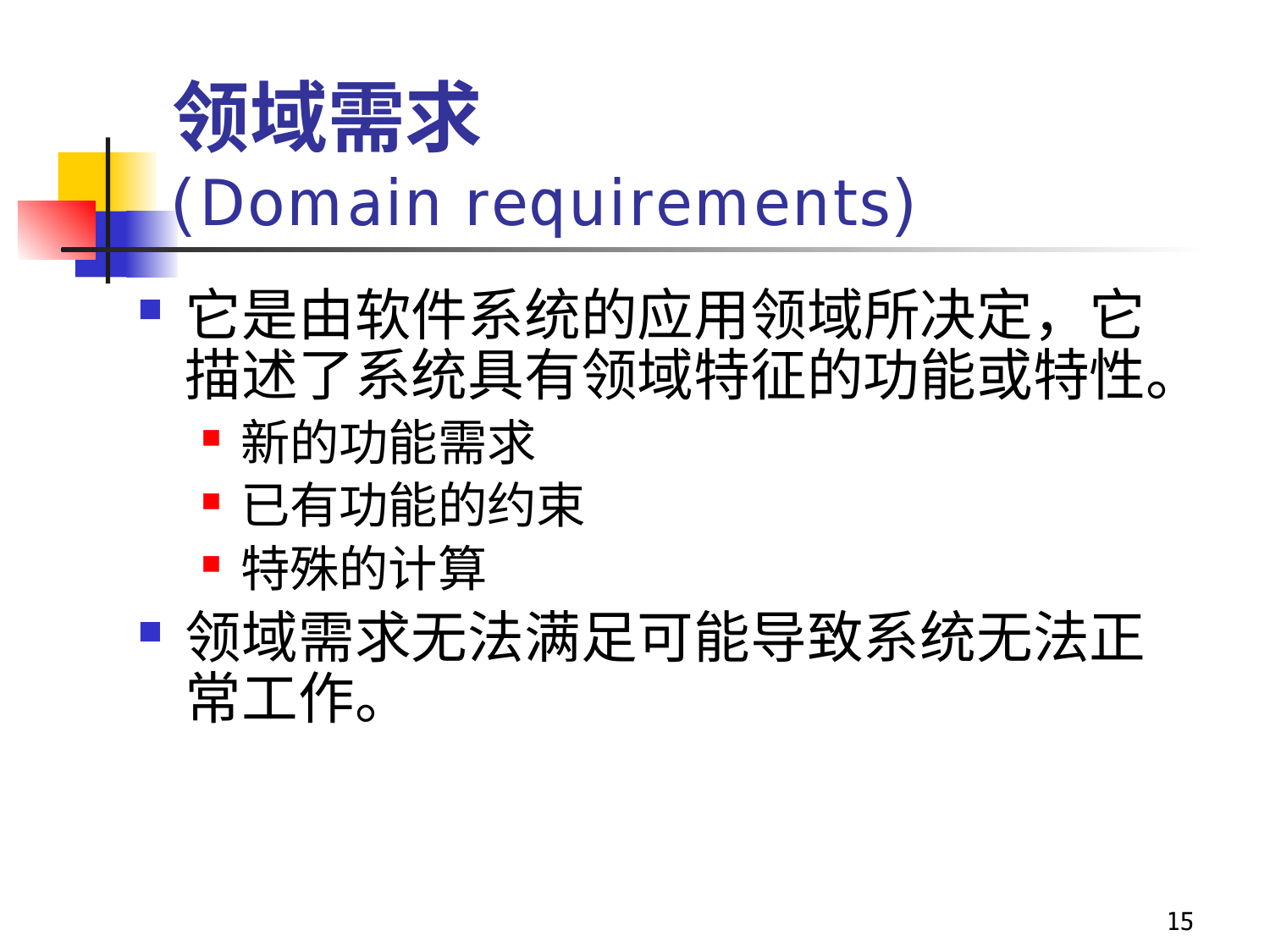

# 领域需求 (Domain requirements)
它是由软件系统的应用领域所决定，它描述了系统具有领域特征的功能或特性。
新的功能需求
已有功能的约束
特殊的计算
领域需求无法满足可能导致系统无法正常工作。
15